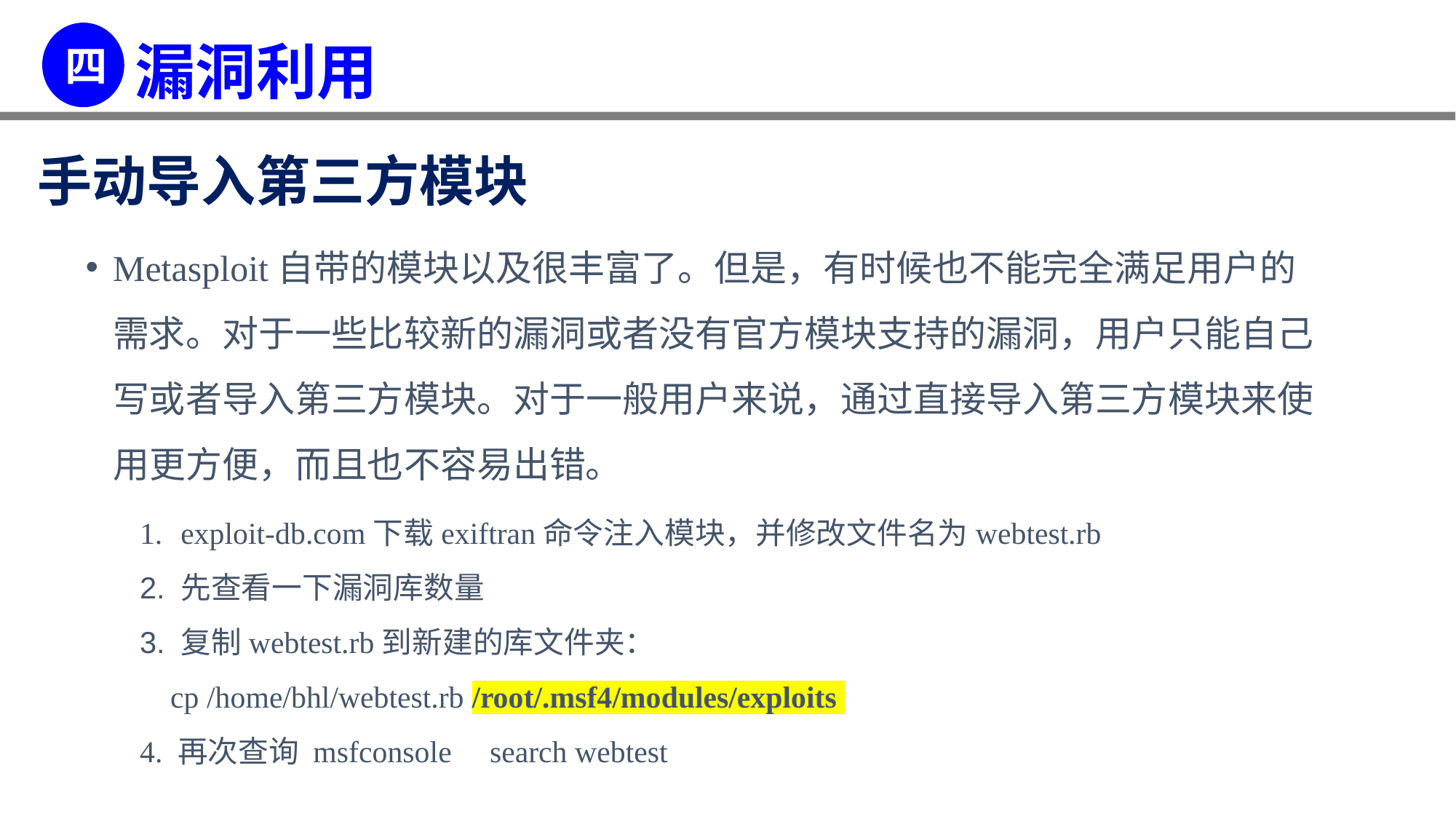

手动导入第三方模块
Metasploit自带的模块以及很丰富了。但是，有时候也不能完全满足用户的需求。对于一些比较新的漏洞或者没有官方模块支持的漏洞，用户只能自己写或者导入第三方模块。对于一般用户来说，通过直接导入第三方模块来使用更方便，而且也不容易出错。
exploit-db.com下载exiftran命令注入模块，并修改文件名为webtest.rb
先查看一下漏洞库数量
复制webtest.rb到新建的库文件夹：
    cp /home/bhl/webtest.rb /root/.msf4/modules/exploits
4. 再次查询 msfconsole     search webtest